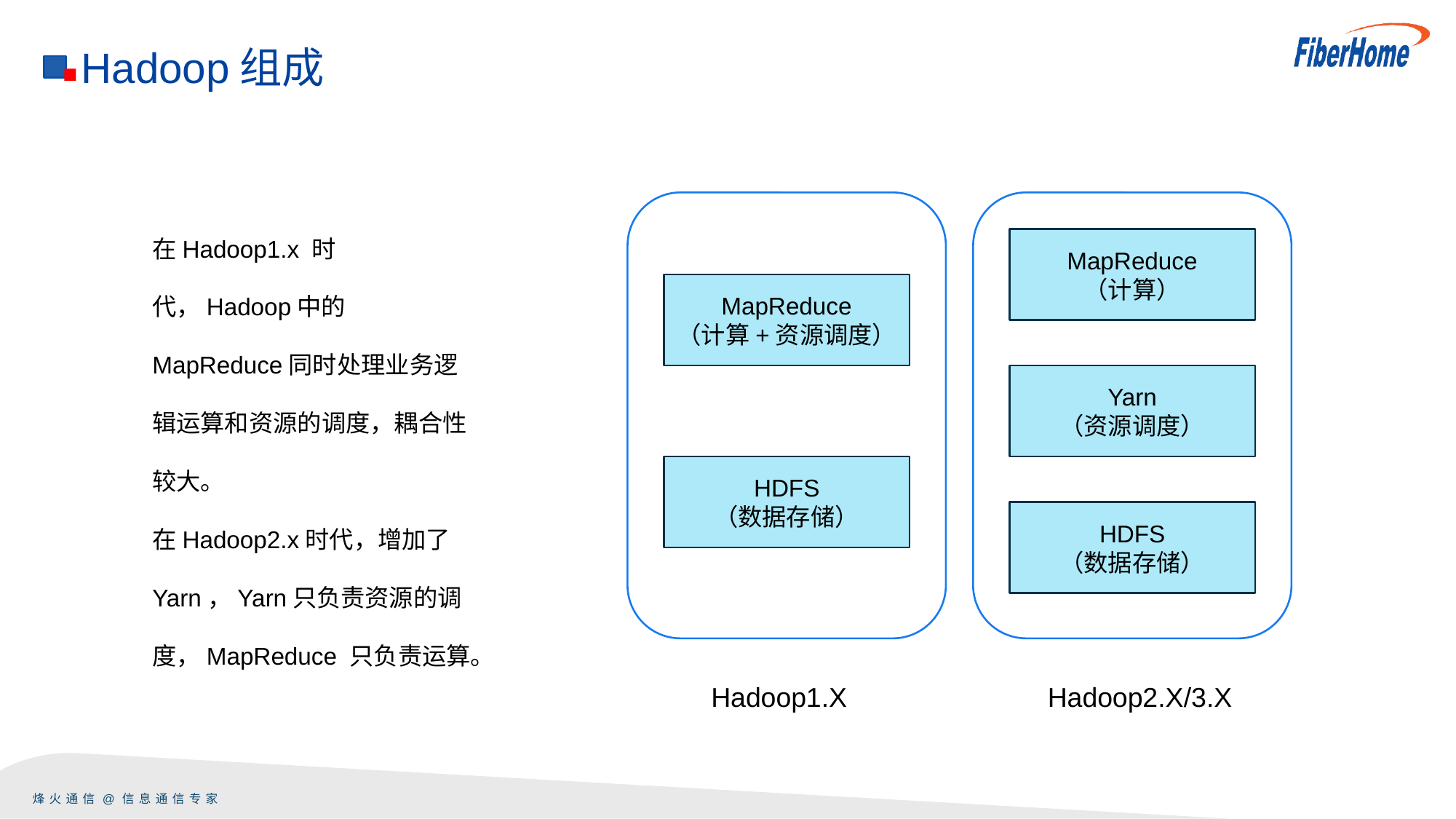

Hadoop组成

MapReduce
（计算）
MapReduce
（计算+资源调度）
Yarn
（资源调度）
HDFS
（数据存储）
HDFS
（数据存储）
Hadoop1.X
Hadoop2.X/3.X
在Hadoop1.x 时代，Hadoop中的MapReduce同时处理业务逻辑运算和资源的调度，耦合性较大。
在Hadoop2.x时代，增加了Yarn，Yarn只负责资源的调度，MapReduce 只负责运算。